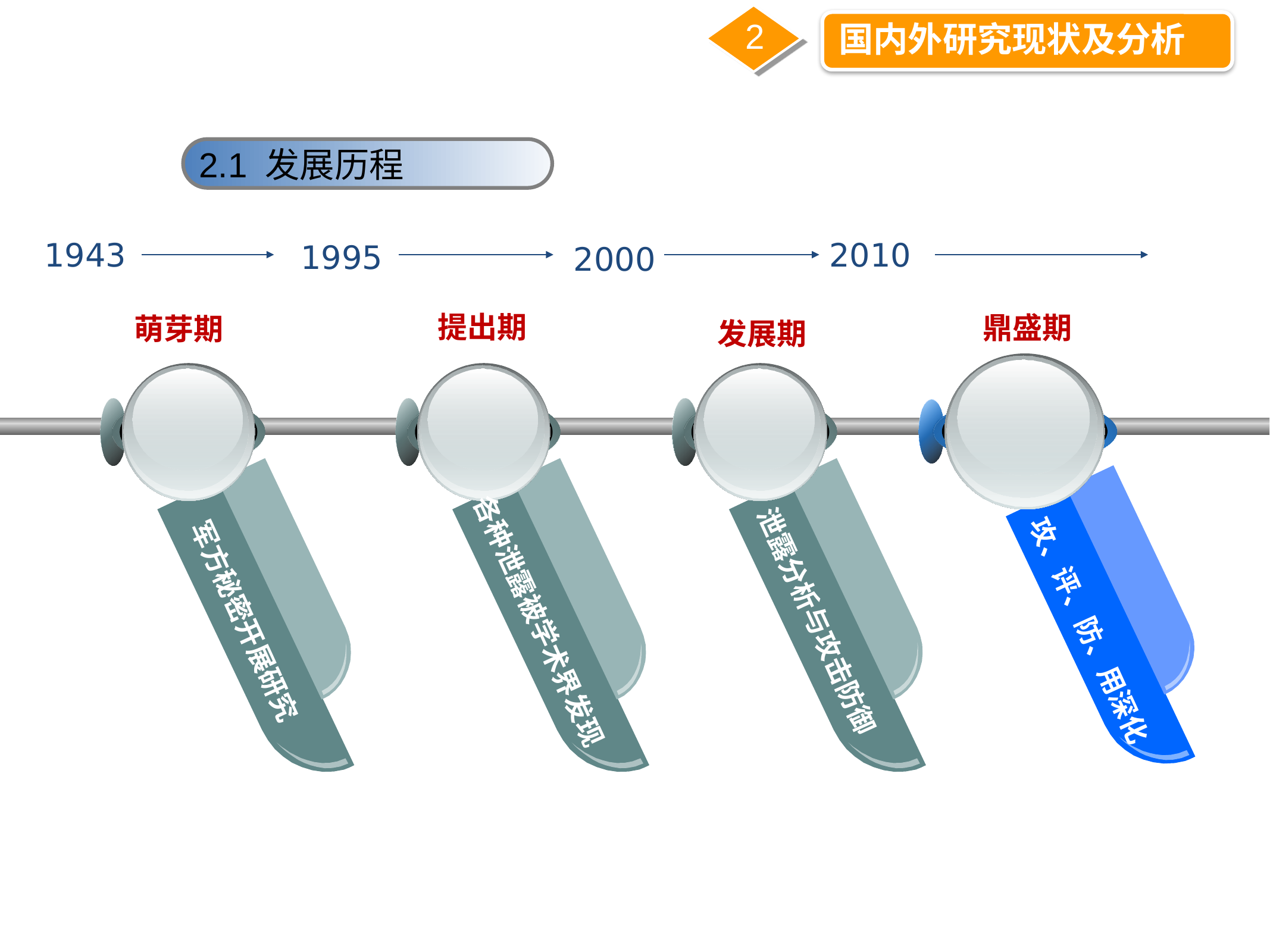

2

国内外研究现状及分析
2.1 发展历程
1943
2010
1995
2000
提出期
鼎盛期
萌芽期
发展期

攻、评、防、用深化

军方秘密开展研究

各种泄露被学术界发现

泄露分析与攻击防御